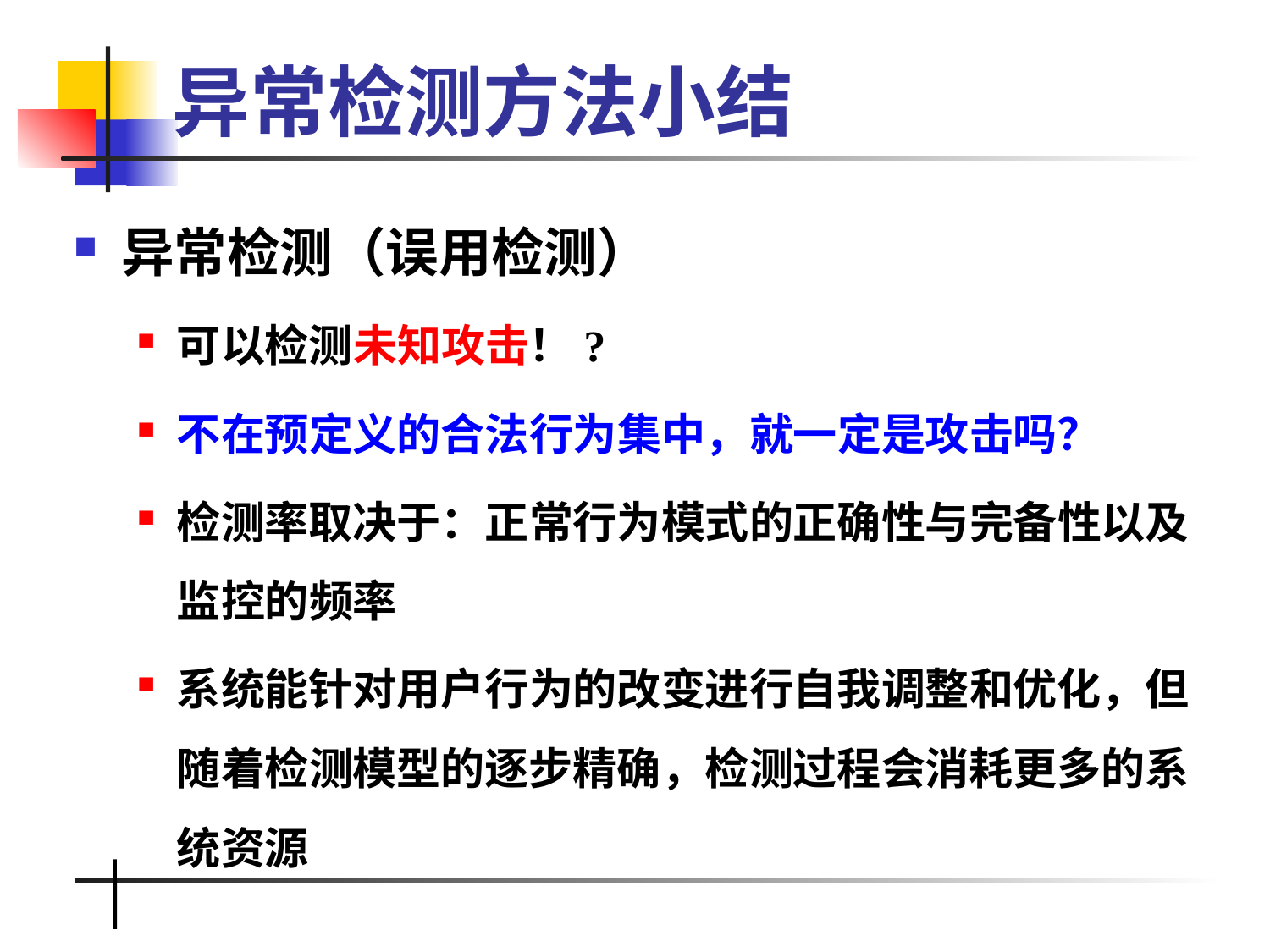

# 异常检测方法小结
异常检测（误用检测）
可以检测未知攻击！?
不在预定义的合法行为集中，就一定是攻击吗？
检测率取决于：正常行为模式的正确性与完备性以及监控的频率
系统能针对用户行为的改变进行自我调整和优化，但随着检测模型的逐步精确，检测过程会消耗更多的系统资源